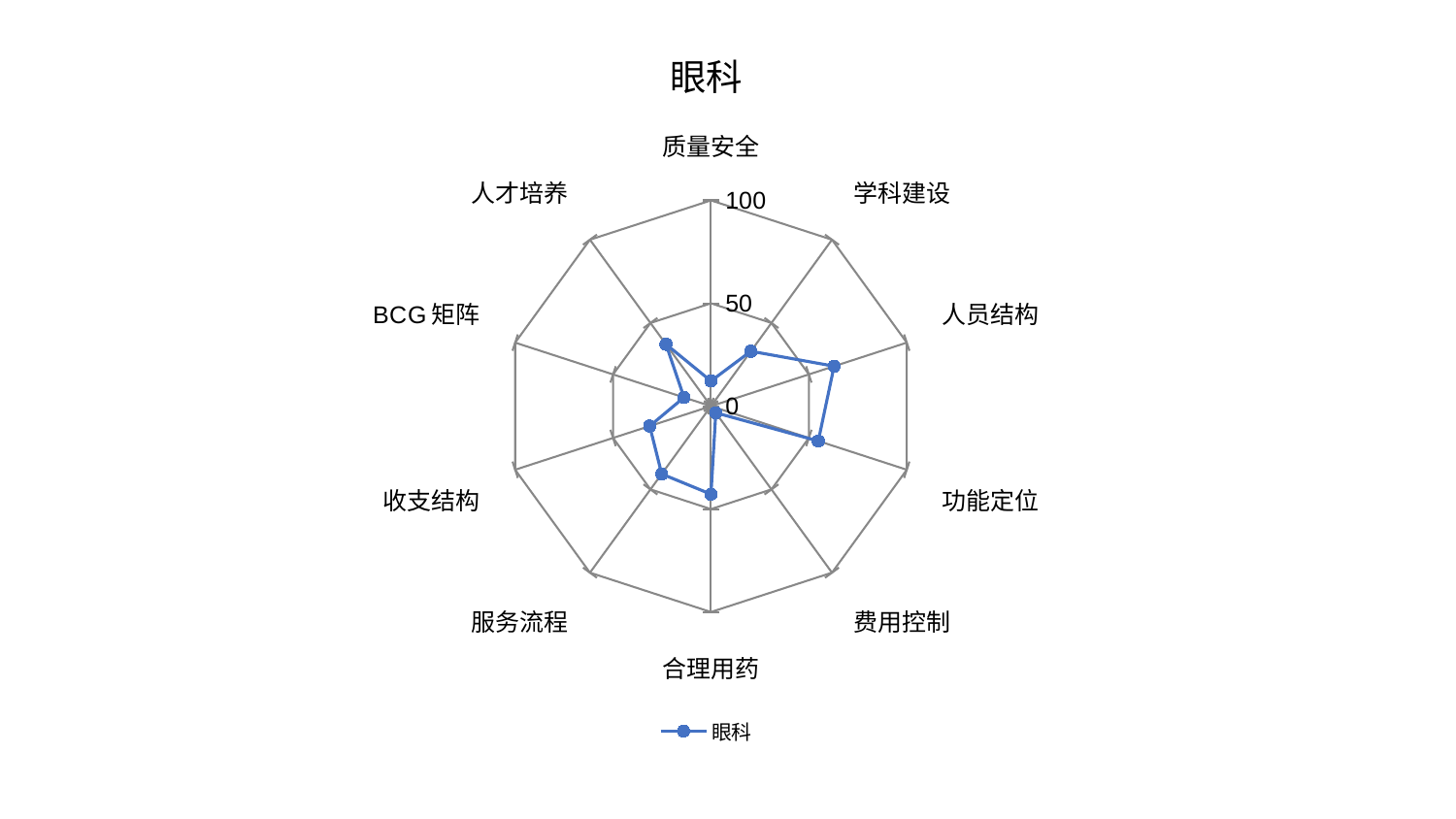

### Chart: 眼科

| Category | 眼科 |
|---|---|
| 质量安全 | 12.22670266915097 |
| 学科建设 | 33.0120498646881 |
| 人员结构 | 62.88630419692808 |
| 功能定位 | 54.80251319779134 |
| 费用控制 | 3.9864557618714773 |
| 合理用药 | 42.77732328843335 |
| 服务流程 | 40.71271662008333 |
| 收支结构 | 31.309393075762344 |
| BCG矩阵 | 13.761572113852317 |
| 人才培养 | 37.22489152809768 |
108